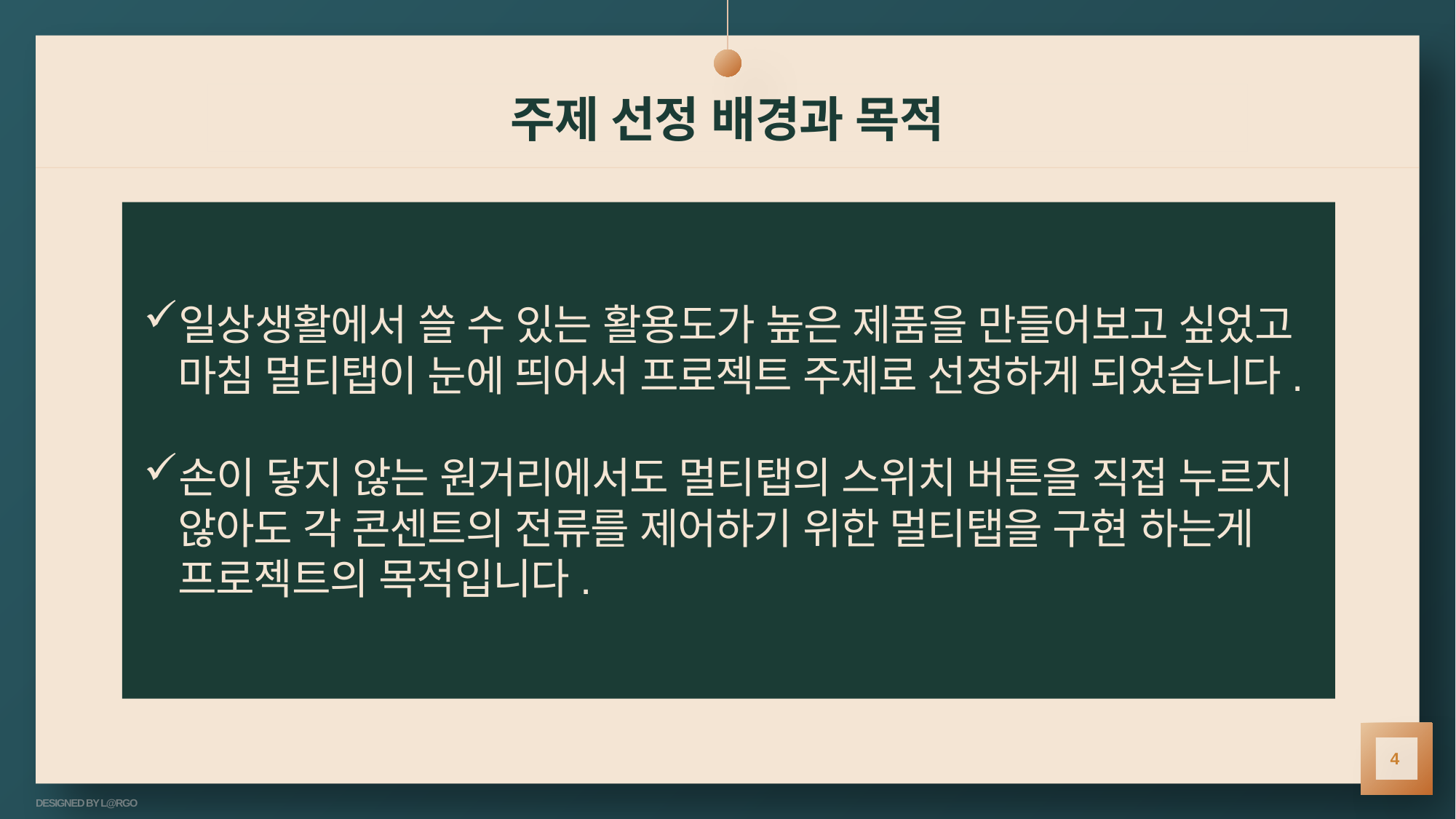

# 주제 선정 배경과 목적
일상생활에서 쓸 수 있는 활용도가 높은 제품을 만들어보고 싶었고 마침 멀티탭이 눈에 띄어서 프로젝트 주제로 선정하게 되었습니다.

손이 닿지 않는 원거리에서도 멀티탭의 스위치 버튼을 직접 누르지  않아도 각 콘센트의 전류를 제어하기 위한 멀티탭을 구현 하는게    프로젝트의 목적입니다.
4
DESIGNED BY L@RGO